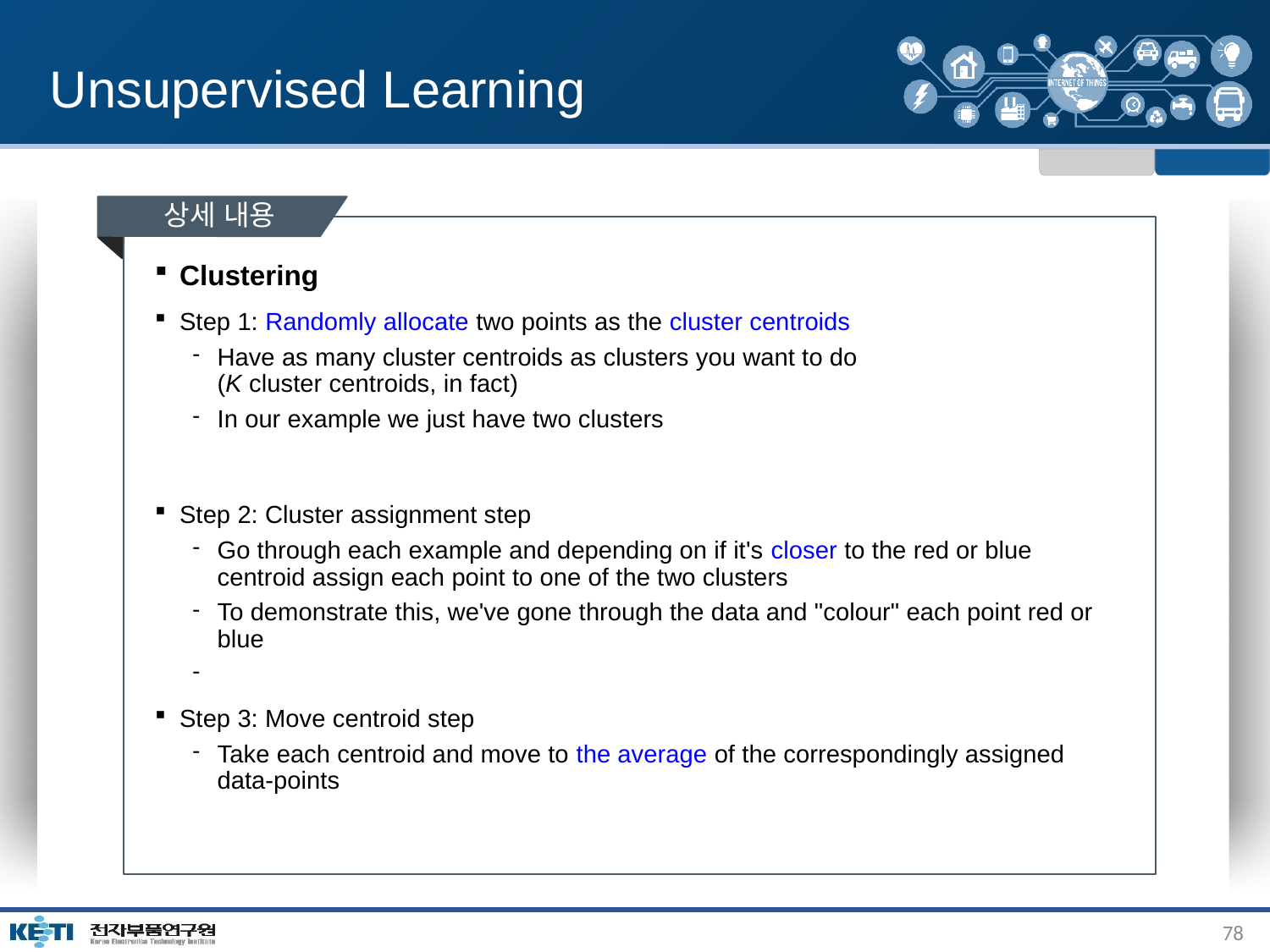

# Unsupervised Learning
상세 내용

Clustering
Step 1: Randomly allocate two points as the cluster centroids
Have as many cluster centroids as clusters you want to do
(K cluster centroids, in fact)
In our example we just have two clusters

Step 2: Cluster assignment step
Go through each example and depending on if it's closer to the red or blue centroid assign each point to one of the two clusters
To demonstrate this, we've gone through the data and "colour" each point red or blue

Step 3: Move centroid step
Take each centroid and move to the average of the correspondingly assigned data-points

78